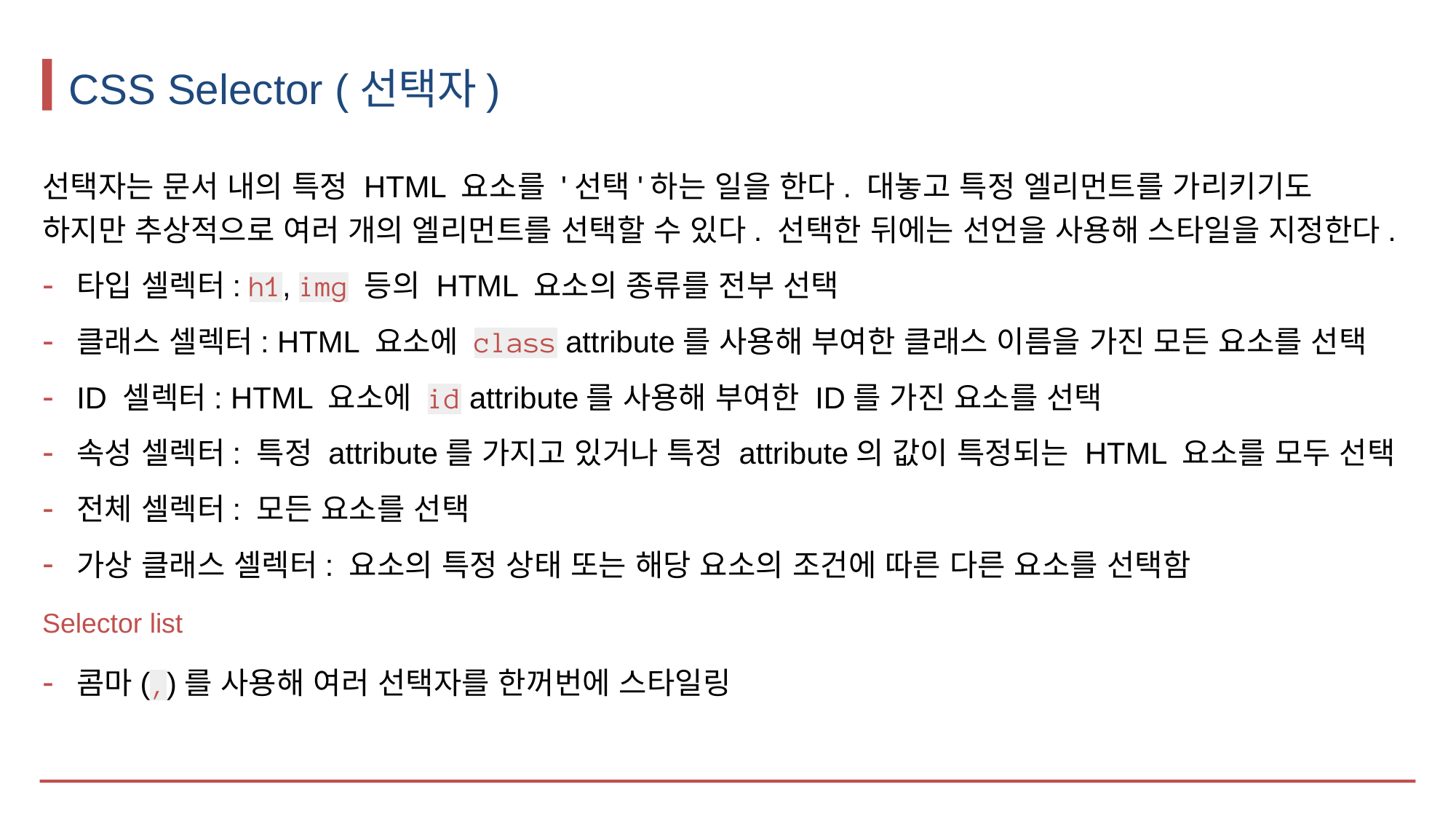

# CSS Selector (선택자)
선택자는 문서 내의 특정 HTML 요소를 '선택'하는 일을 한다. 대놓고 특정 엘리먼트를 가리키기도 하지만 추상적으로 여러 개의 엘리먼트를 선택할 수 있다. 선택한 뒤에는 선언을 사용해 스타일을 지정한다.
타입 셀렉터: h1, img 등의 HTML 요소의 종류를 전부 선택
클래스 셀렉터: HTML 요소에 class attribute를 사용해 부여한 클래스 이름을 가진 모든 요소를 선택
ID 셀렉터: HTML 요소에 id attribute를 사용해 부여한 ID를 가진 요소를 선택
속성 셀렉터: 특정 attribute를 가지고 있거나 특정 attribute의 값이 특정되는 HTML 요소를 모두 선택
전체 셀렉터: 모든 요소를 선택
가상 클래스 셀렉터: 요소의 특정 상태 또는 해당 요소의 조건에 따른 다른 요소를 선택함
Selector list
콤마(,)를 사용해 여러 선택자를 한꺼번에 스타일링